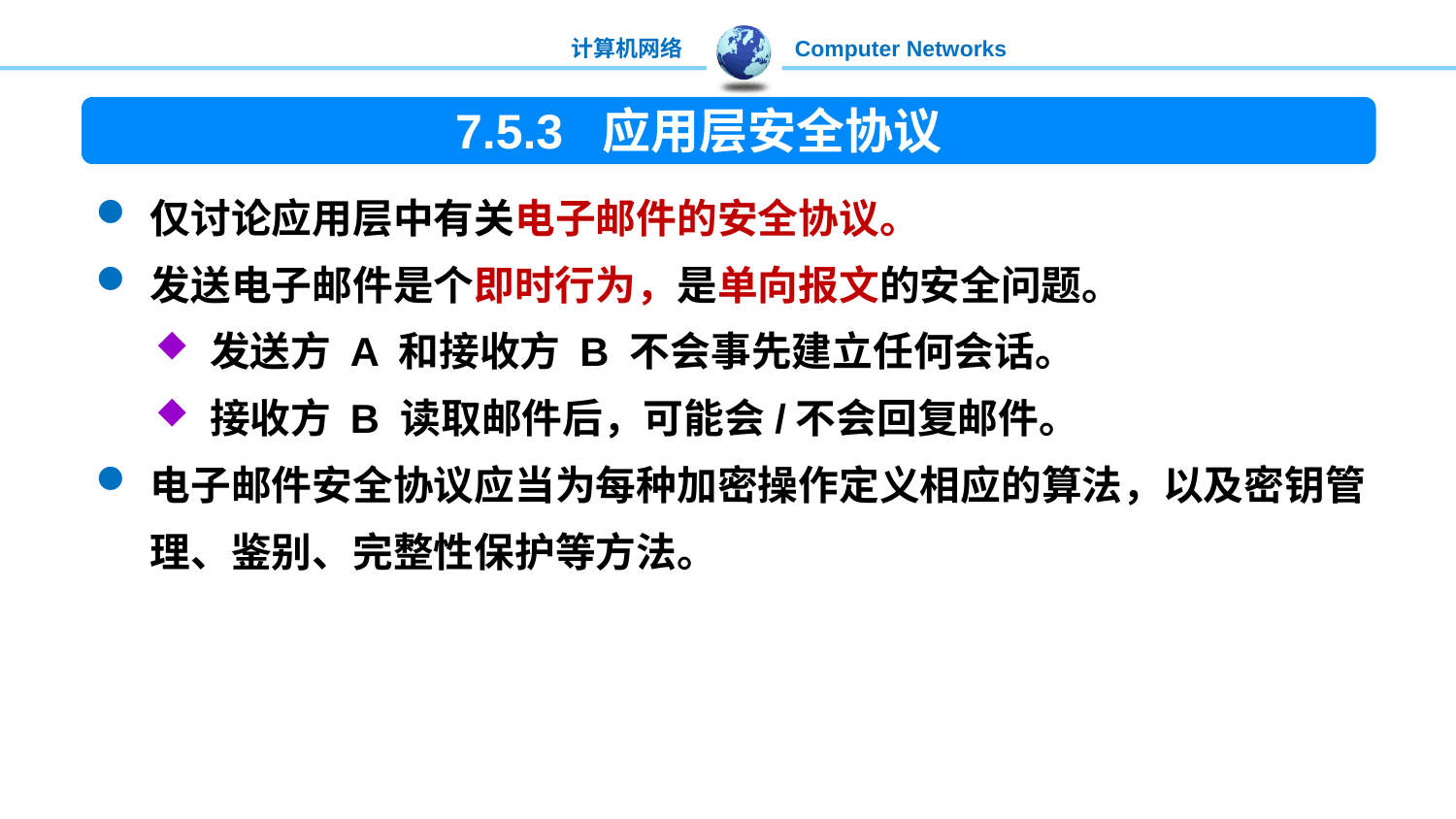

7.5.3  应用层安全协议

仅讨论应用层中有关电子邮件的安全协议。
发送电子邮件是个即时行为，是单向报文的安全问题。
发送方 A 和接收方 B 不会事先建立任何会话。
接收方 B 读取邮件后，可能会/不会回复邮件。
电子邮件安全协议应当为每种加密操作定义相应的算法，以及密钥管理、鉴别、完整性保护等方法。